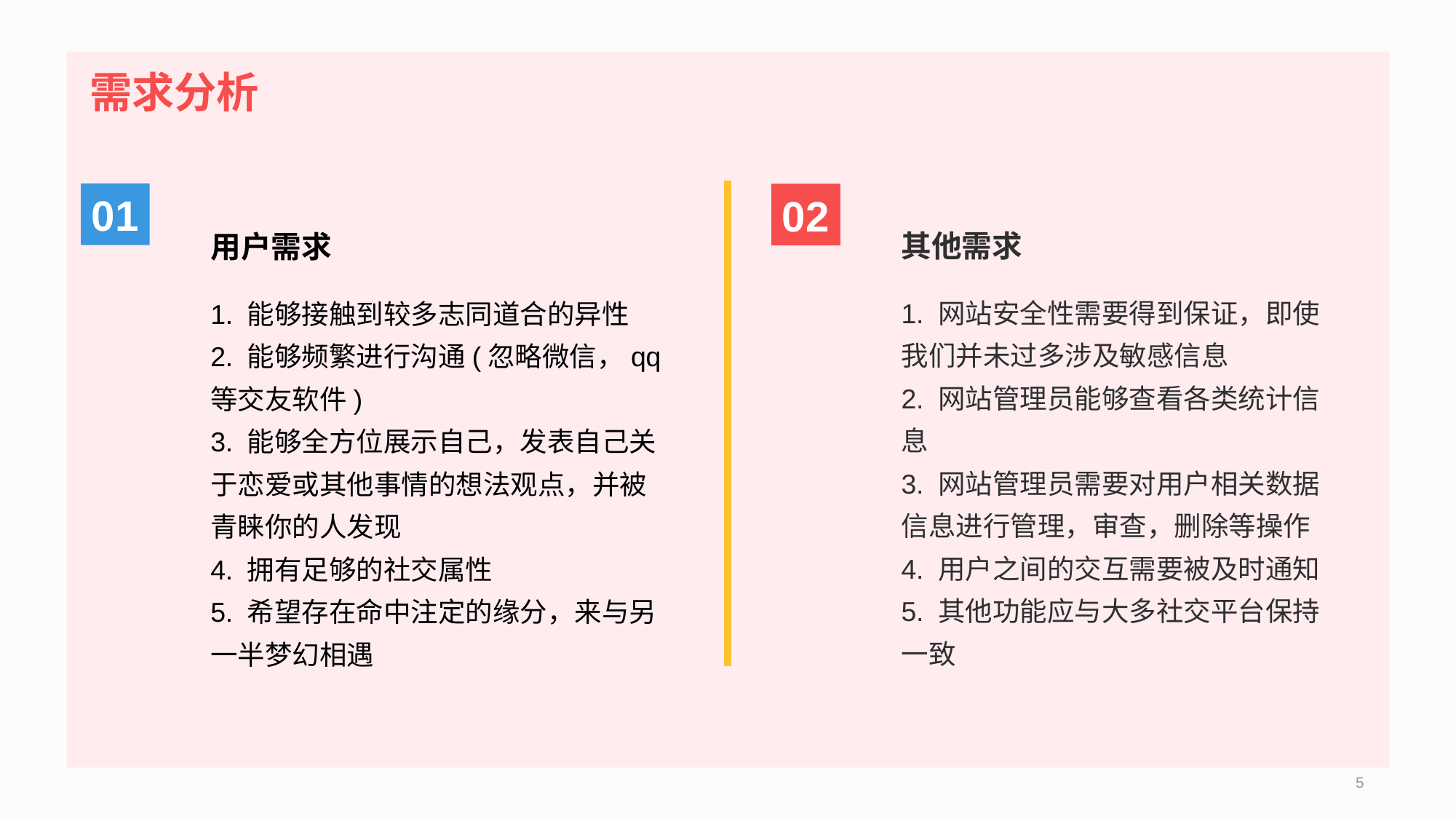

# 需求分析

01
用户需求
1. 能够接触到较多志同道合的异性
2. 能够频繁进行沟通(忽略微信，qq等交友软件)
3. 能够全方位展示自己，发表自己关于恋爱或其他事情的想法观点，并被青睐你的人发现
4. 拥有足够的社交属性
5. 希望存在命中注定的缘分，来与另一半梦幻相遇

02
其他需求
1. 网站安全性需要得到保证，即使我们并未过多涉及敏感信息
2. 网站管理员能够查看各类统计信息
3. 网站管理员需要对用户相关数据信息进行管理，审查，删除等操作
4. 用户之间的交互需要被及时通知
5. 其他功能应与大多社交平台保持一致
5